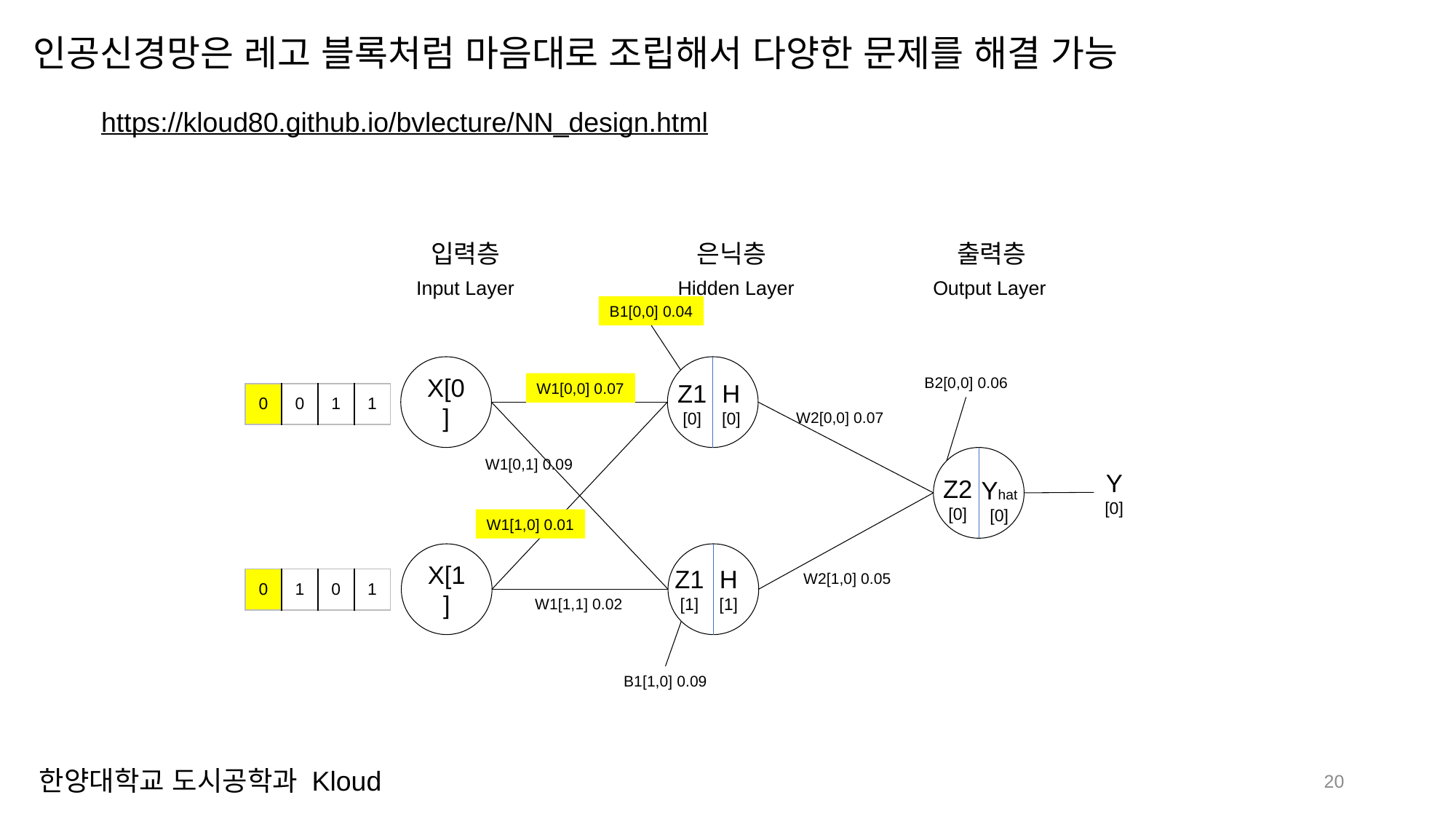

인공신경망은 레고 블록처럼 마음대로 조립해서 다양한 문제를 해결 가능
https://kloud80.github.io/bvlecture/NN_design.html
출력층
입력층
은닉층
Output Layer
Input Layer
Hidden Layer
B1[0,0] 0.04
X[0]

B2[0,0] 0.06
Z1
[0]
H
[0]
W1[0,0] 0.07
| 0 | 0 | 1 | 1 |
| --- | --- | --- | --- |
W2[0,0] 0.07

W1[0,1] 0.09
Y
[0]
Z2
[0]
Yhat
[0]
W1[1,0] 0.01
X[1]

Z1
[1]
H
[1]
W2[1,0] 0.05
| 0 | 1 | 0 | 1 |
| --- | --- | --- | --- |
W1[1,1] 0.02
B1[1,0] 0.09
20